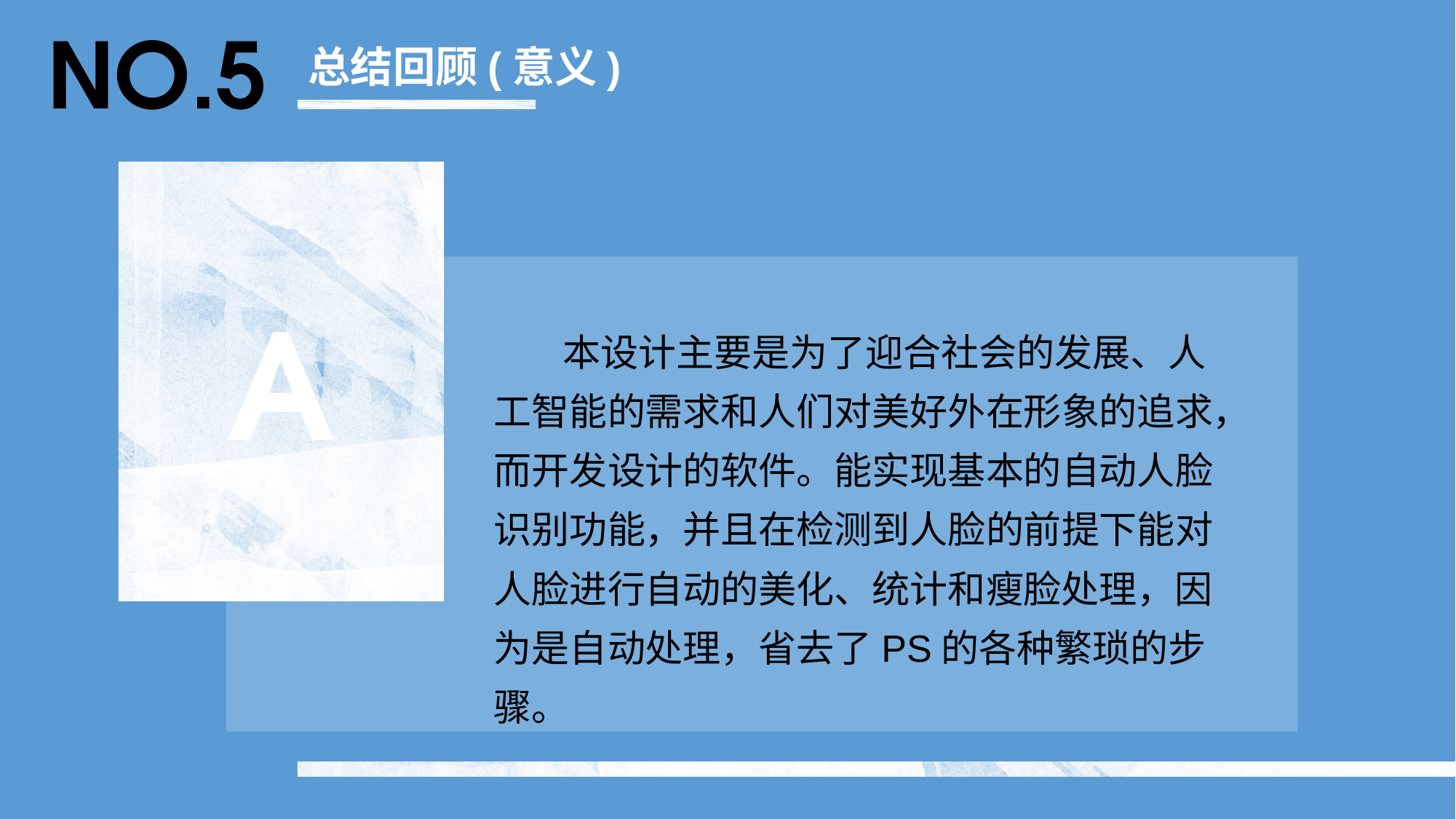

NO.5
总结回顾(意义)
A

       本设计主要是为了迎合社会的发展、人工智能的需求和人们对美好外在形象的追求，而开发设计的软件。能实现基本的自动人脸识别功能，并且在检测到人脸的前提下能对人脸进行自动的美化、统计和瘦脸处理，因为是自动处理，省去了PS的各种繁琐的步骤。